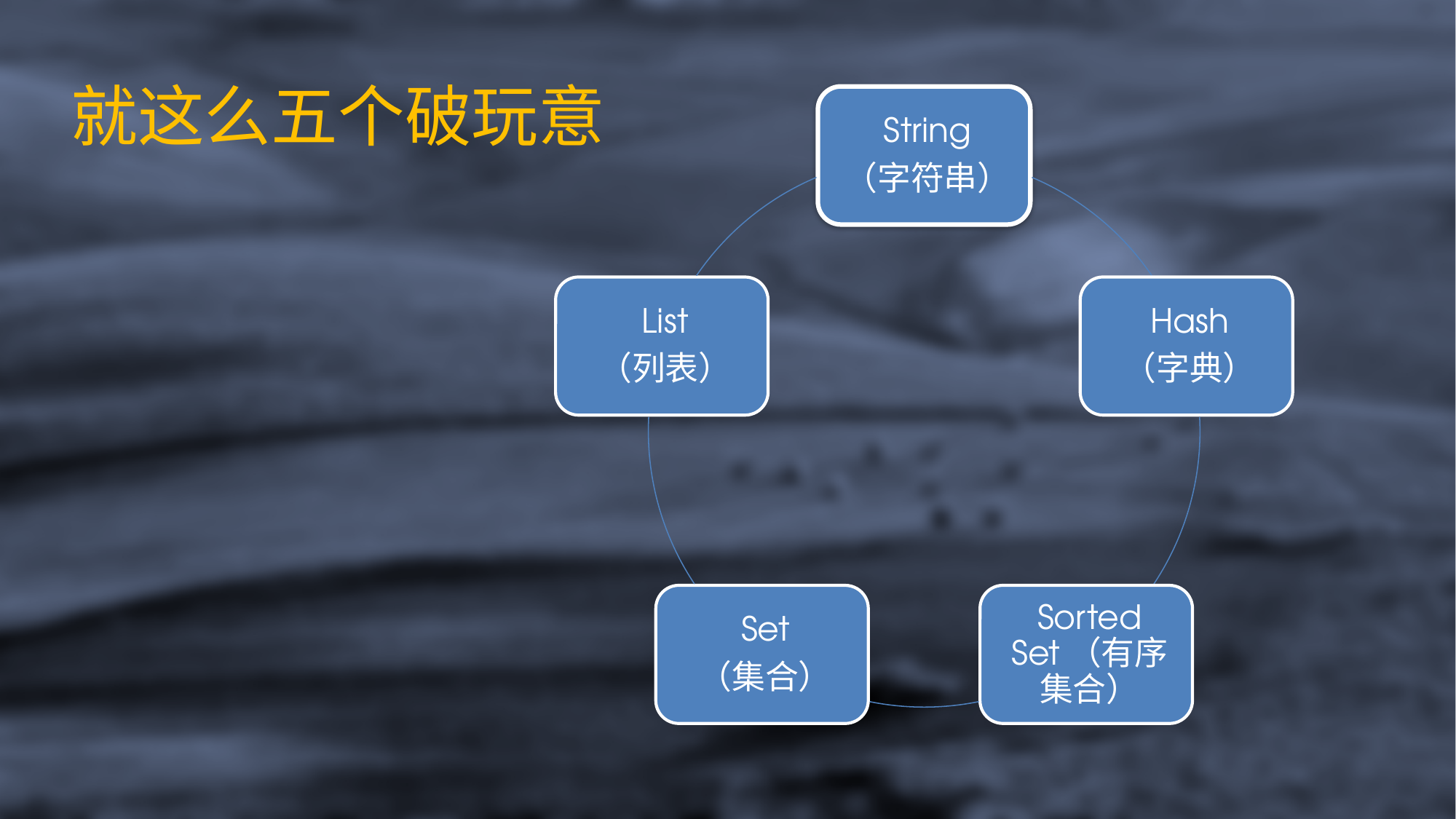

就这么五个破玩意
String
（字符串）
Hash
（字典）
Sorted Set（有序集合）
Set
（集合）
List
（列表）